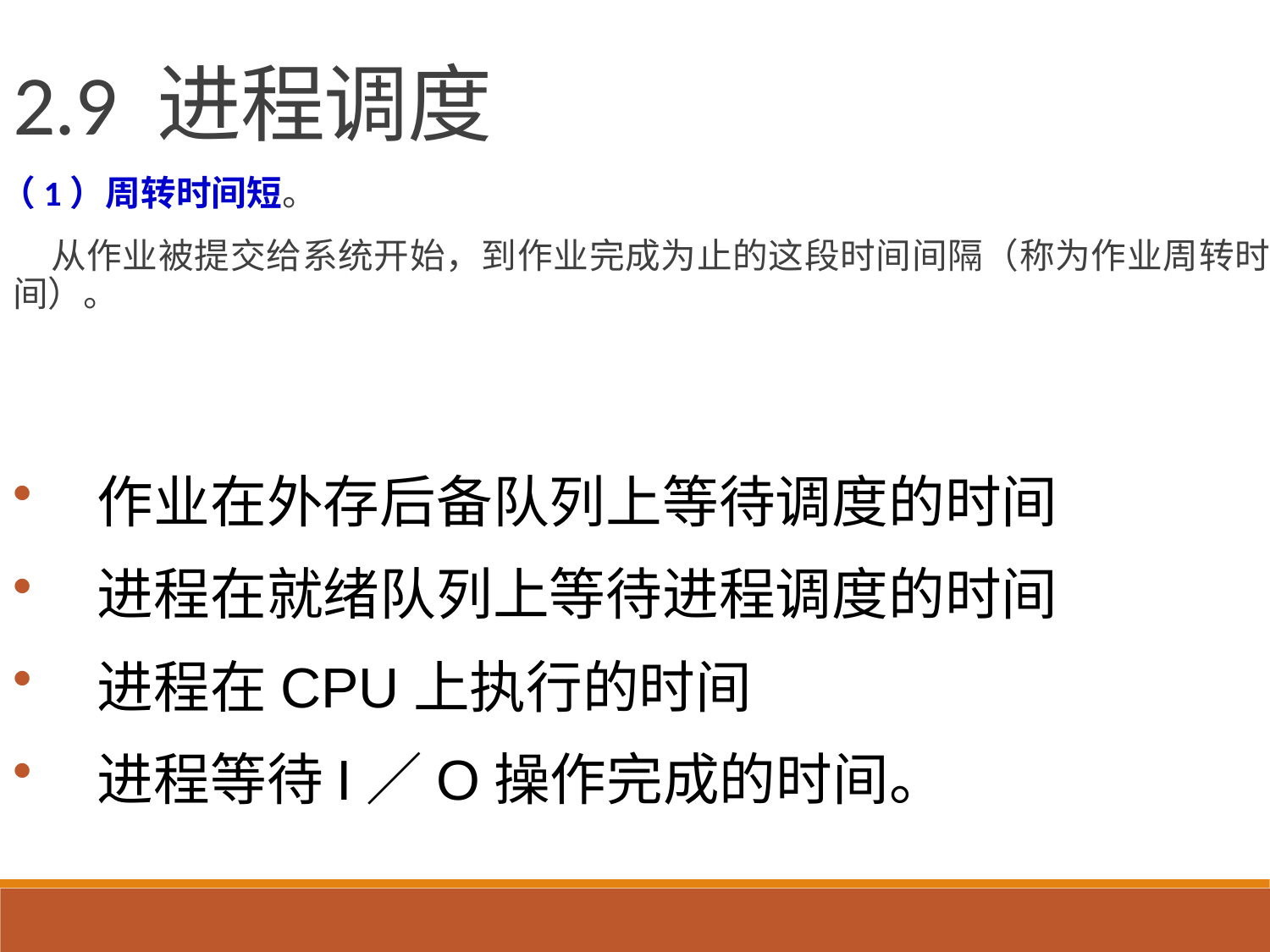

2.9 进程调度
（1）周转时间短。
     从作业被提交给系统开始，到作业完成为止的这段时间间隔（称为作业周转时间）。

作业在外存后备队列上等待调度的时间
进程在就绪队列上等待进程调度的时间
进程在CPU上执行的时间
进程等待I／O操作完成的时间。